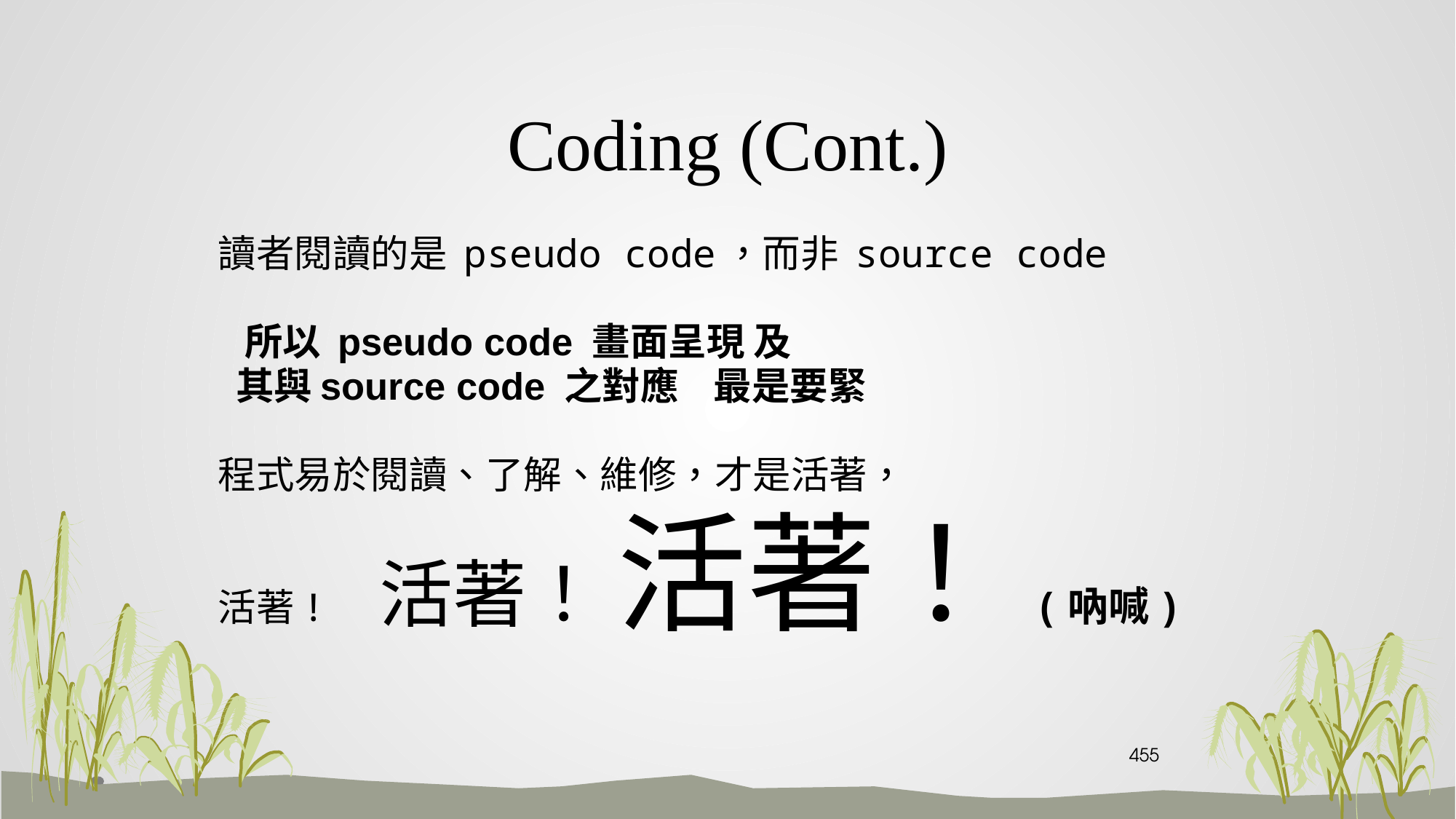

# Coding (Cont.)
  讀者閱讀的是 pseudo code，而非 source code

     所以 pseudo code 畫面呈現 及
    其與source code 之對應    最是要緊

  程式易於閱讀、了解、維修，才是活著，
  活著!  活著！ 活著！(吶喊)
455